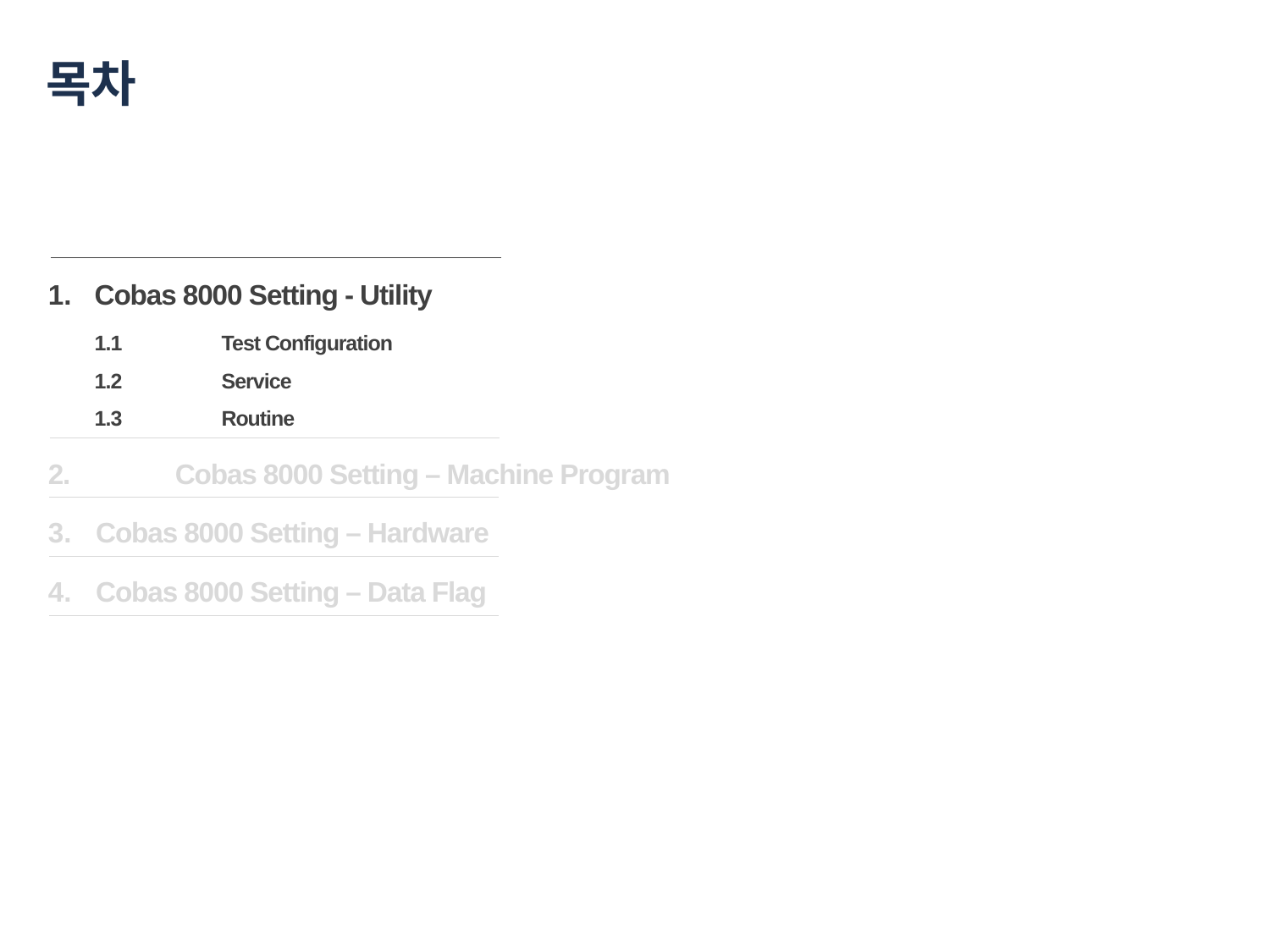

# 목차
Cobas 8000 Setting - Utility
	1.1	Test Configuration
	1.2	Service
	1.3	Routine
2.	Cobas 8000 Setting – Machine Program
Cobas 8000 Setting – Hardware
Cobas 8000 Setting – Data Flag